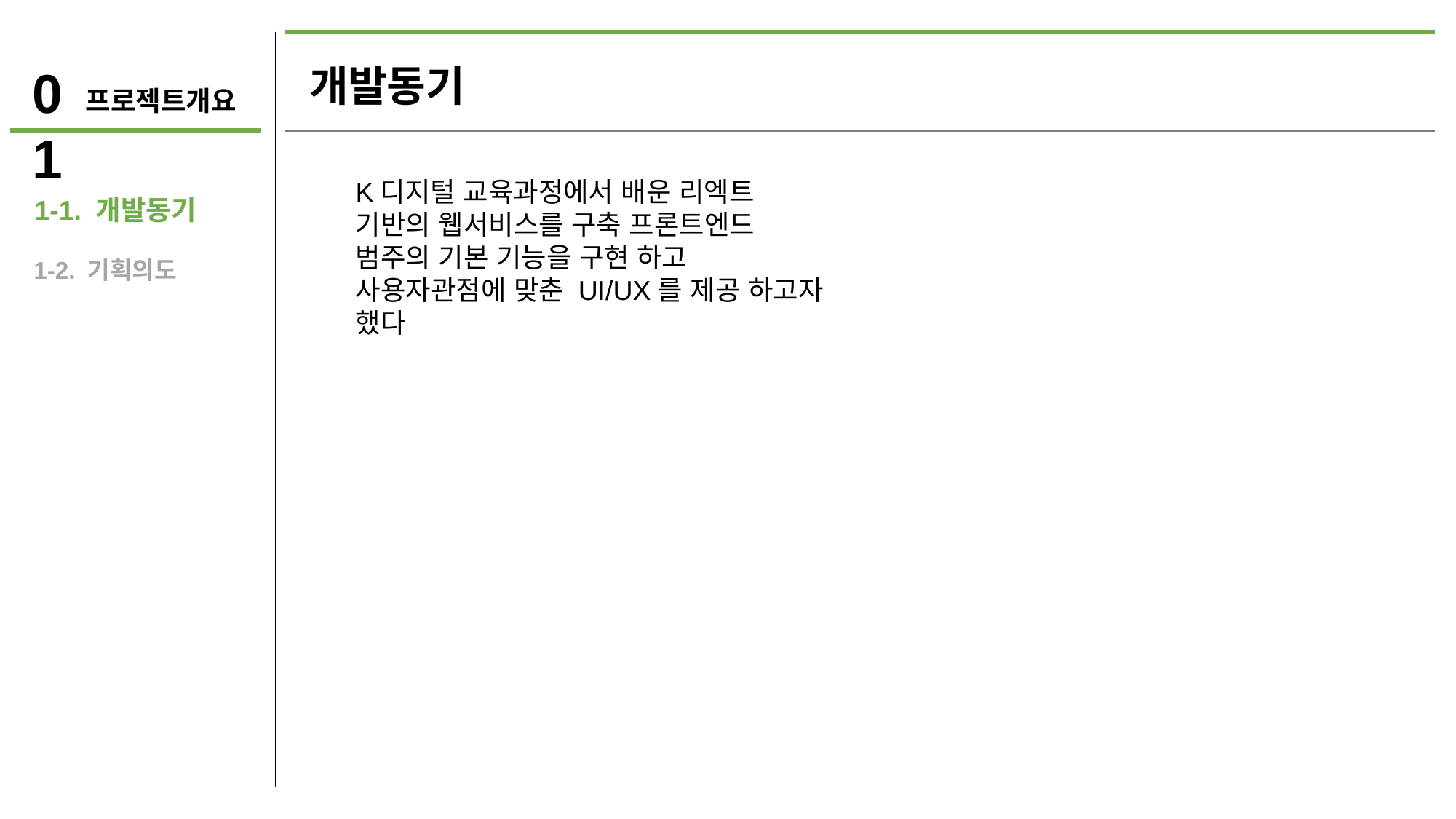

01
개발동기
프로젝트개요
 1-1. 개발동기
 1-2. 기획의도
K디지털 교육과정에서 배운 리엑트 기반의 웹서비스를 구축 프론트엔드 범주의 기본 기능을 구현 하고 사용자관점에 맞춘 UI/UX를 제공 하고자 했다